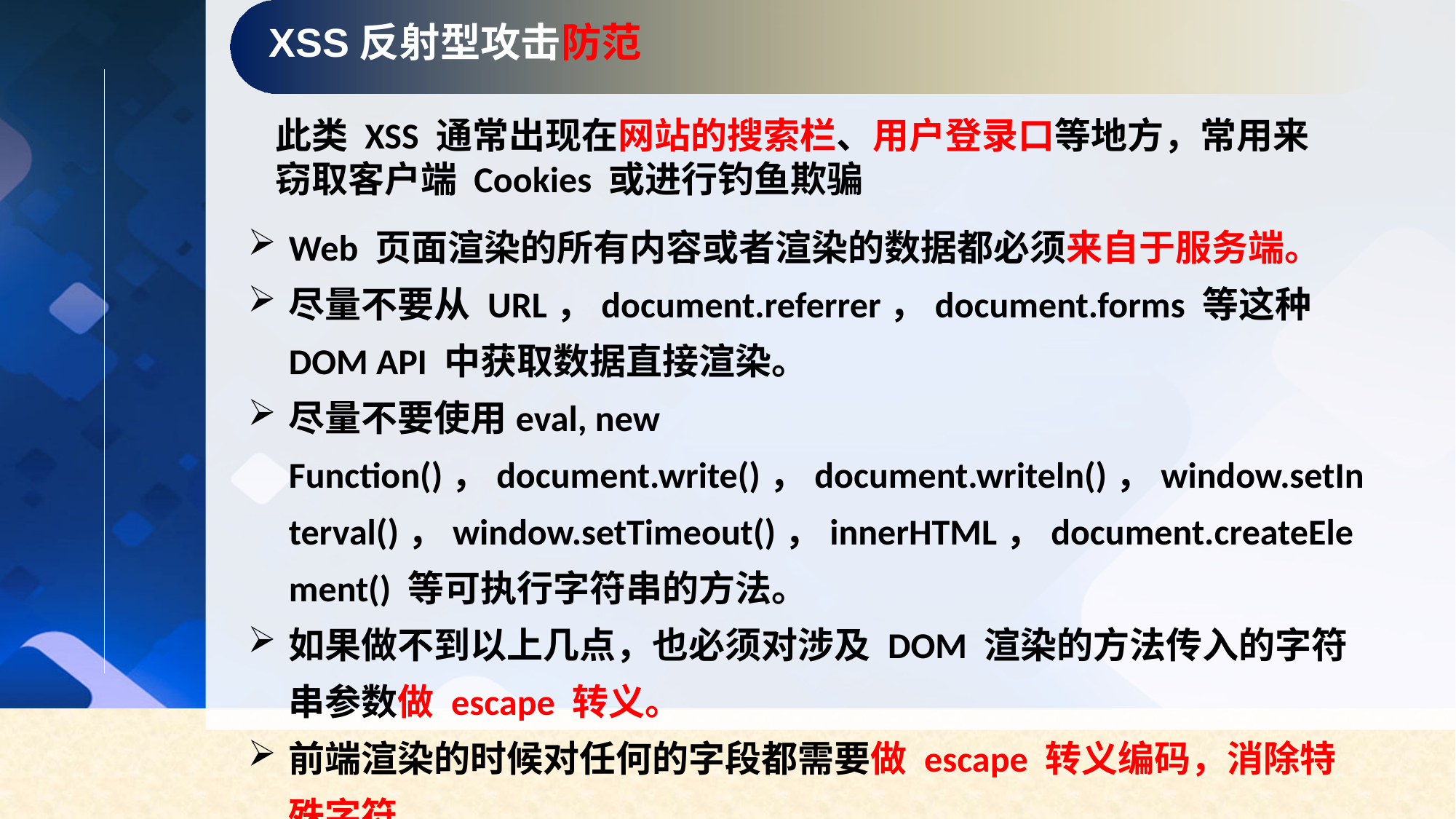

XSS反射型攻击防范
此类 XSS 通常出现在网站的搜索栏、用户登录口等地方，常用来窃取客户端 Cookies 或进行钓鱼欺骗
Web 页面渲染的所有内容或者渲染的数据都必须来自于服务端。
尽量不要从 URL，document.referrer，document.forms 等这种 DOM API 中获取数据直接渲染。
尽量不要使用eval, new Function()，document.write()，document.writeln()，window.setInterval()，window.setTimeout()，innerHTML，document.createElement() 等可执行字符串的方法。
如果做不到以上几点，也必须对涉及 DOM 渲染的方法传入的字符串参数做 escape 转义。
前端渲染的时候对任何的字段都需要做 escape 转义编码，消除特殊字符。